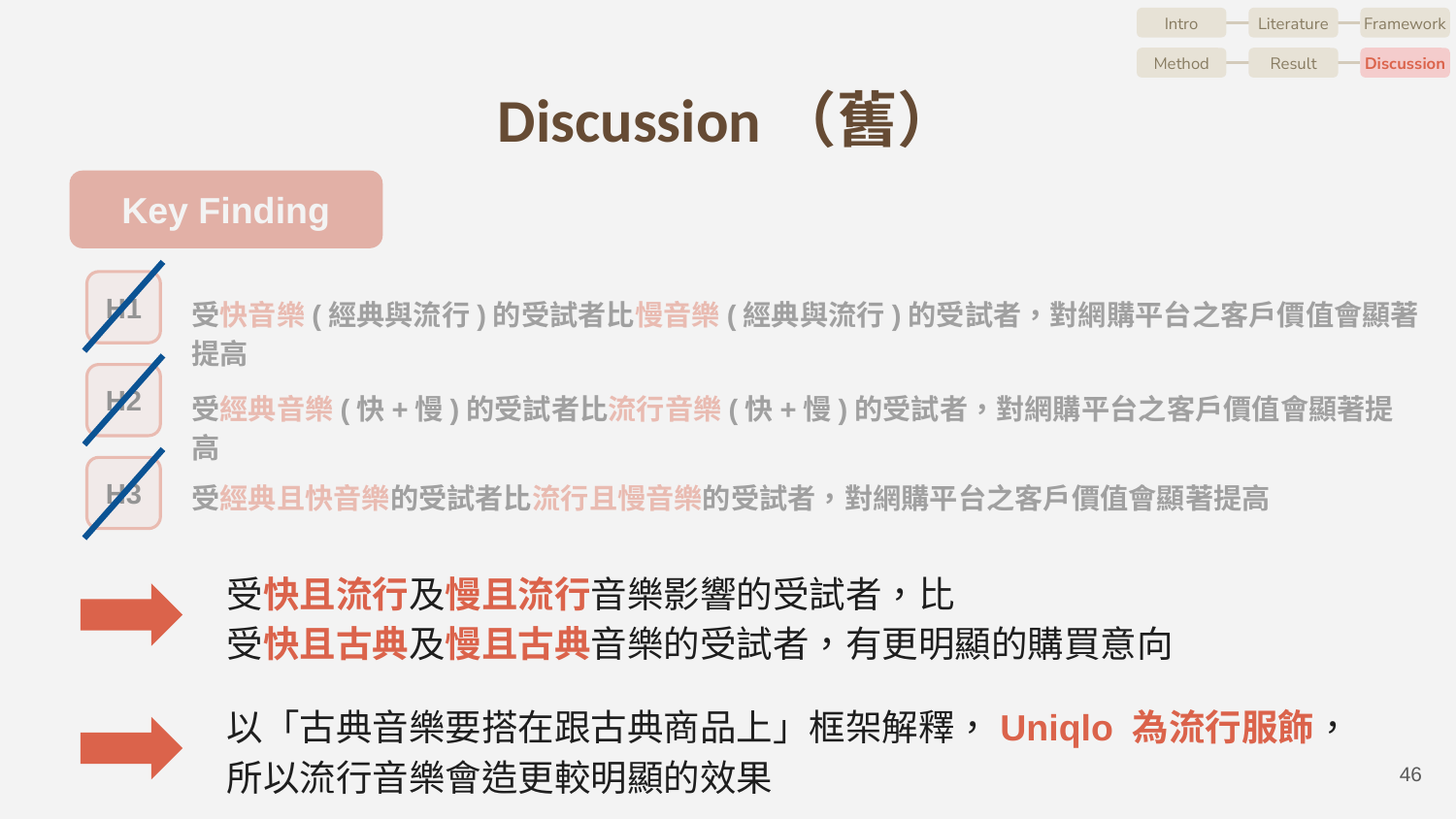

Intro
Literature
Framework
Method
Result
Discussion
# Discussion（舊）
Key Finding

H1
受快音樂(經典與流行)的受試者比慢音樂(經典與流行)的受試者，對網購平台之客戶價值會顯著提高
H2
受經典音樂(快+慢)的受試者比流行音樂(快+慢)的受試者，對網購平台之客戶價值會顯著提高
H3
受經典且快音樂的受試者比流行且慢音樂的受試者，對網購平台之客戶價值會顯著提高
受快且流行及慢且流行音樂影響的受試者，比
受快且古典及慢且古典音樂的受試者，有更明顯的購買意向

以「古典音樂要搭在跟古典商品上」框架解釋，Uniqlo 為流行服飾，
所以流行音樂會造更較明顯的效果

46